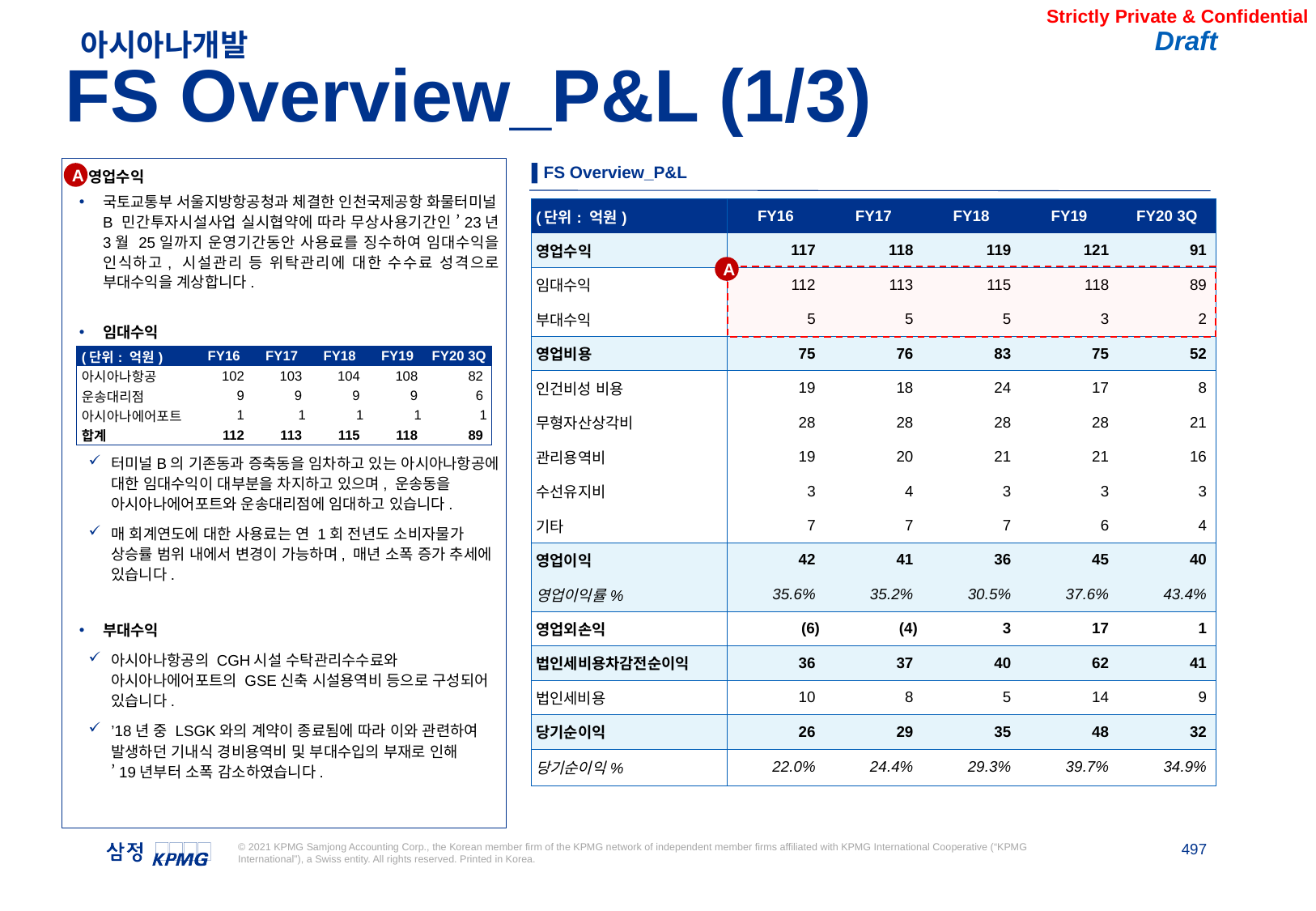

아시아나개발
FS Overview_P&L (1/3)
▌FS Overview_P&L

영업수익
국토교통부 서울지방항공청과 체결한 인천국제공항 화물터미널B 민간투자시설사업 실시협약에 따라 무상사용기간인 ’23년 3월 25일까지 운영기간동안 사용료를 징수하여 임대수익을 인식하고, 시설관리 등 위탁관리에 대한 수수료 성격으로 부대수익을 계상합니다.

임대수익

터미널B의 기존동과 증축동을 임차하고 있는 아시아나항공에 대한 임대수익이 대부분을 차지하고 있으며, 운송동을 아시아나에어포트와 운송대리점에 임대하고 있습니다.
매 회계연도에 대한 사용료는 연 1회 전년도 소비자물가 상승률 범위 내에서 변경이 가능하며, 매년 소폭 증가 추세에 있습니다.

부대수익
아시아나항공의 CGH시설 수탁관리수수료와 아시아나에어포트의 GSE신축 시설용역비 등으로 구성되어 있습니다.
’18년 중 LSGK와의 계약이 종료됨에 따라 이와 관련하여 발생하던 기내식 경비용역비 및 부대수입의 부재로 인해
’19년부터 소폭 감소하였습니다.
A
| (단위: 억원) | FY16 | FY17 | FY18 | FY19 | FY20 3Q |
| --- | --- | --- | --- | --- | --- |
| 영업수익 | 117 | 118 | 119 | 121 | 91 |
| 임대수익 | 112 | 113 | 115 | 118 | 89 |
| 부대수익 | 5 | 5 | 5 | 3 | 2 |
| 영업비용 | 75 | 76 | 83 | 75 | 52 |
| 인건비성 비용 | 19 | 18 | 24 | 17 | 8 |
| 무형자산상각비 | 28 | 28 | 28 | 28 | 21 |
| 관리용역비 | 19 | 20 | 21 | 21 | 16 |
| 수선유지비 | 3 | 4 | 3 | 3 | 3 |
| 기타 | 7 | 7 | 7 | 6 | 4 |
| 영업이익 | 42 | 41 | 36 | 45 | 40 |
| 영업이익률% | 35.6% | 35.2% | 30.5% | 37.6% | 43.4% |
| 영업외손익 | (6) | (4) | 3 | 17 | 1 |
| 법인세비용차감전순이익 | 36 | 37 | 40 | 62 | 41 |
| 법인세비용 | 10 | 8 | 5 | 14 | 9 |
| 당기순이익 | 26 | 29 | 35 | 48 | 32 |
| 당기순이익% | 22.0% | 24.4% | 29.3% | 39.7% | 34.9% |
A

| (단위: 억원) | FY16 | FY17 | FY18 | FY19 | FY20 3Q |
| --- | --- | --- | --- | --- | --- |
| 아시아나항공 | 102 | 103 | 104 | 108 | 82 |
| 운송대리점 | 9 | 9 | 9 | 9 | 6 |
| 아시아나에어포트 | 1 | 1 | 1 | 1 | 1 |
| 합계 | 112 | 113 | 115 | 118 | 89 |